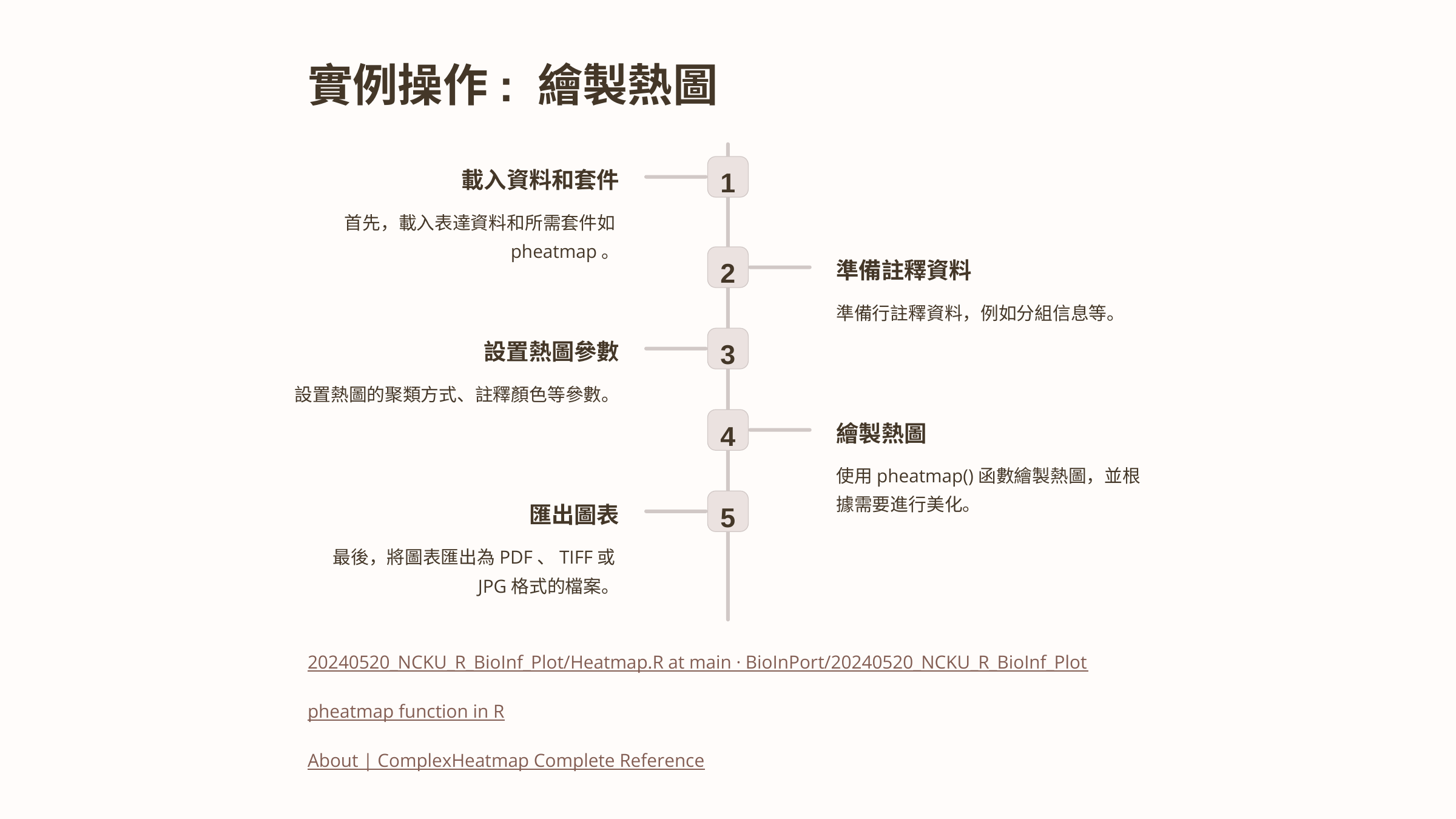

實例操作: 繪製熱圖

1
載入資料和套件

首先，載入表達資料和所需套件如pheatmap。

2
準備註釋資料

準備行註釋資料，例如分組信息等。

3
設置熱圖參數

設置熱圖的聚類方式、註釋顏色等參數。

4
繪製熱圖

使用pheatmap()函數繪製熱圖，並根據需要進行美化。

5
匯出圖表

最後，將圖表匯出為PDF、TIFF或JPG格式的檔案。
20240520_NCKU_R_BioInf_Plot/Heatmap.R at main · BioInPort/20240520_NCKU_R_BioInf_Plot
pheatmap function in R
About | ComplexHeatmap Complete Reference